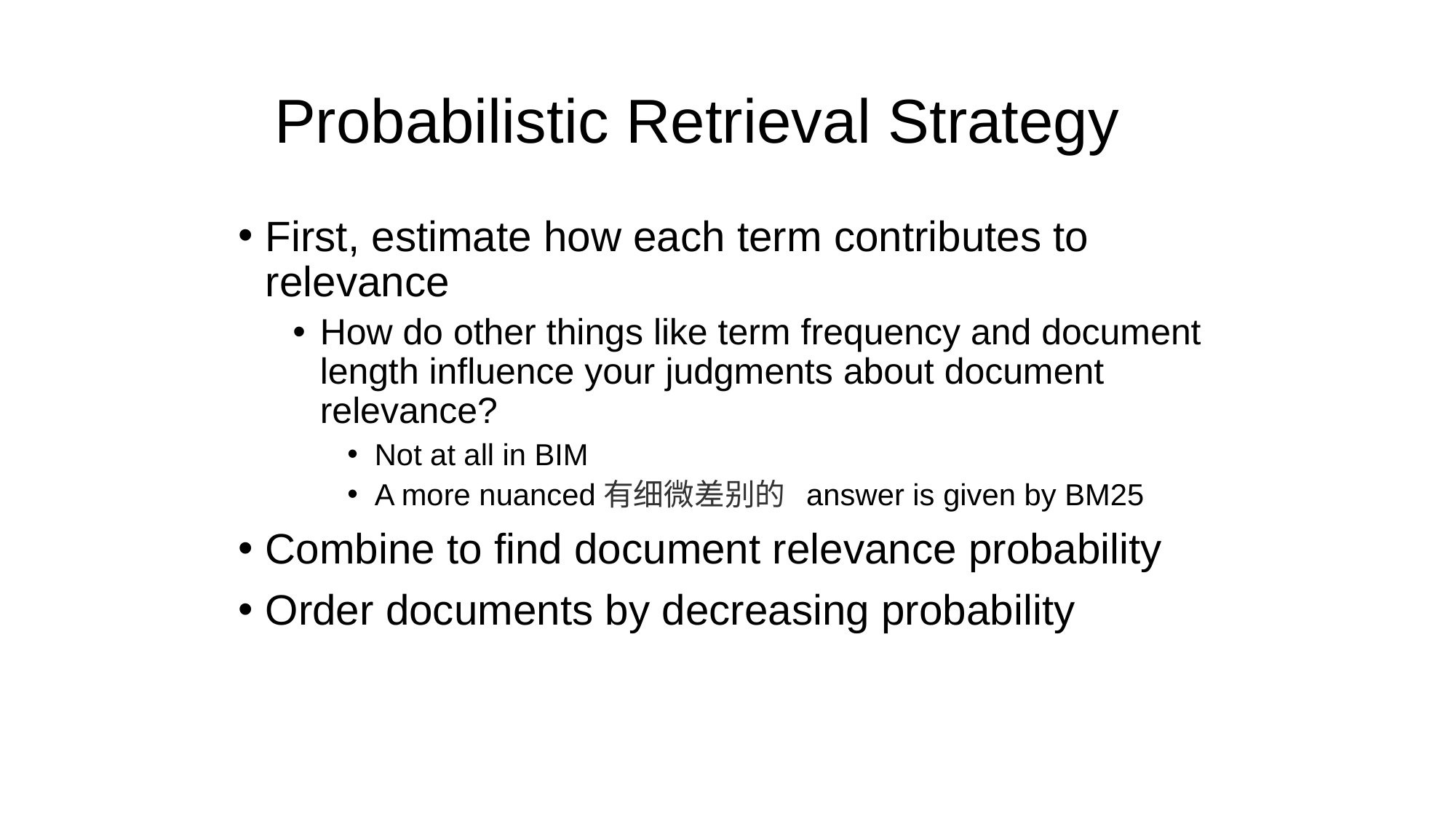

# Probabilistic Retrieval Strategy
First, estimate how each term contributes to relevance
How do other things like term frequency and document length influence your judgments about document relevance?
Not at all in BIM
A more nuanced有细微差别的  answer is given by BM25
Combine to find document relevance probability
Order documents by decreasing probability